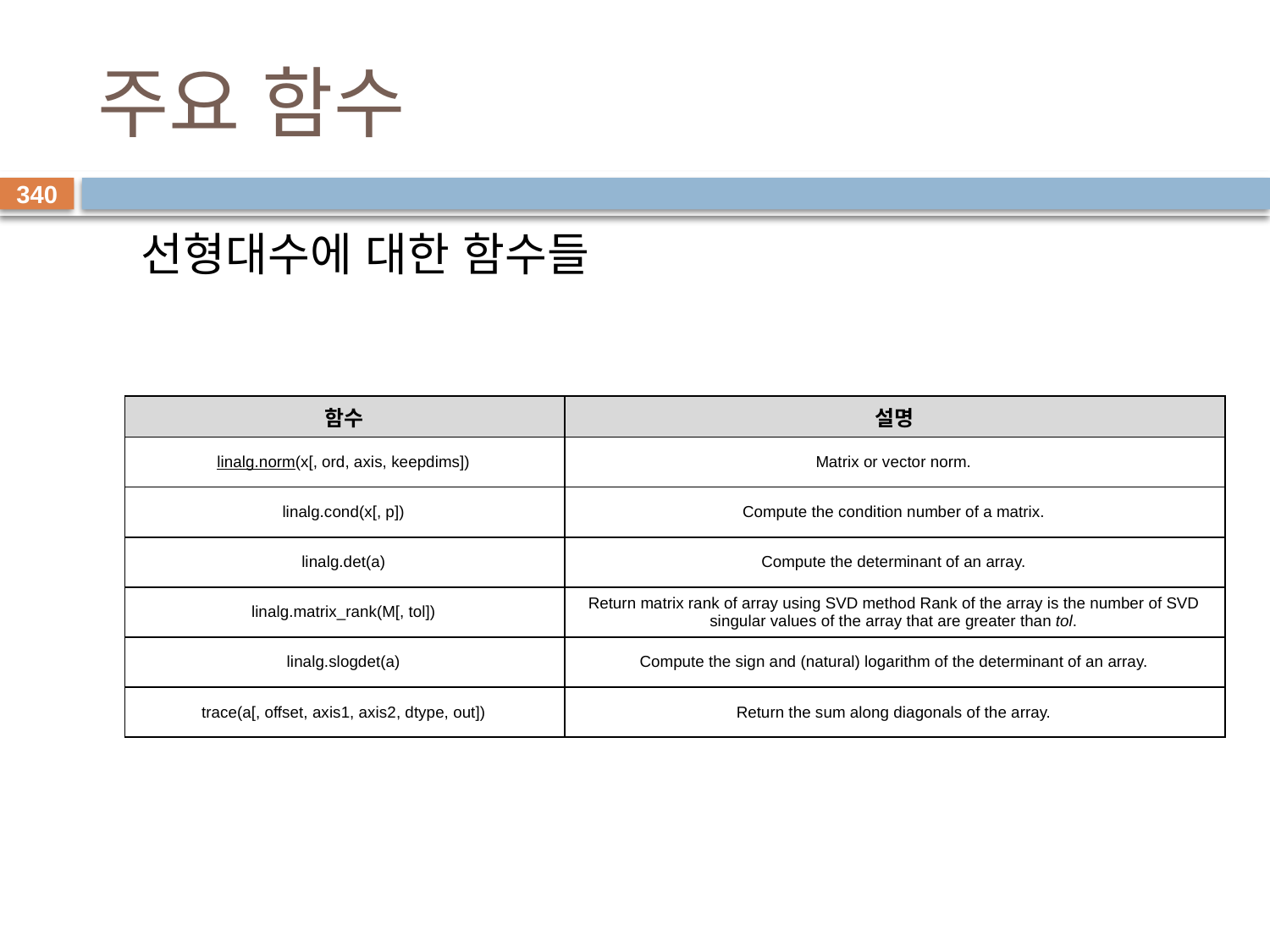

# 주요 함수
340
선형대수에 대한 함수들
| 함수 | 설명 |
| --- | --- |
| linalg.norm(x[, ord, axis, keepdims]) | Matrix or vector norm. |
| linalg.cond(x[, p]) | Compute the condition number of a matrix. |
| linalg.det(a) | Compute the determinant of an array. |
| linalg.matrix\_rank(M[, tol]) | Return matrix rank of array using SVD method Rank of the array is the number of SVD singular values of the array that are greater than tol. |
| linalg.slogdet(a) | Compute the sign and (natural) logarithm of the determinant of an array. |
| trace(a[, offset, axis1, axis2, dtype, out]) | Return the sum along diagonals of the array. |